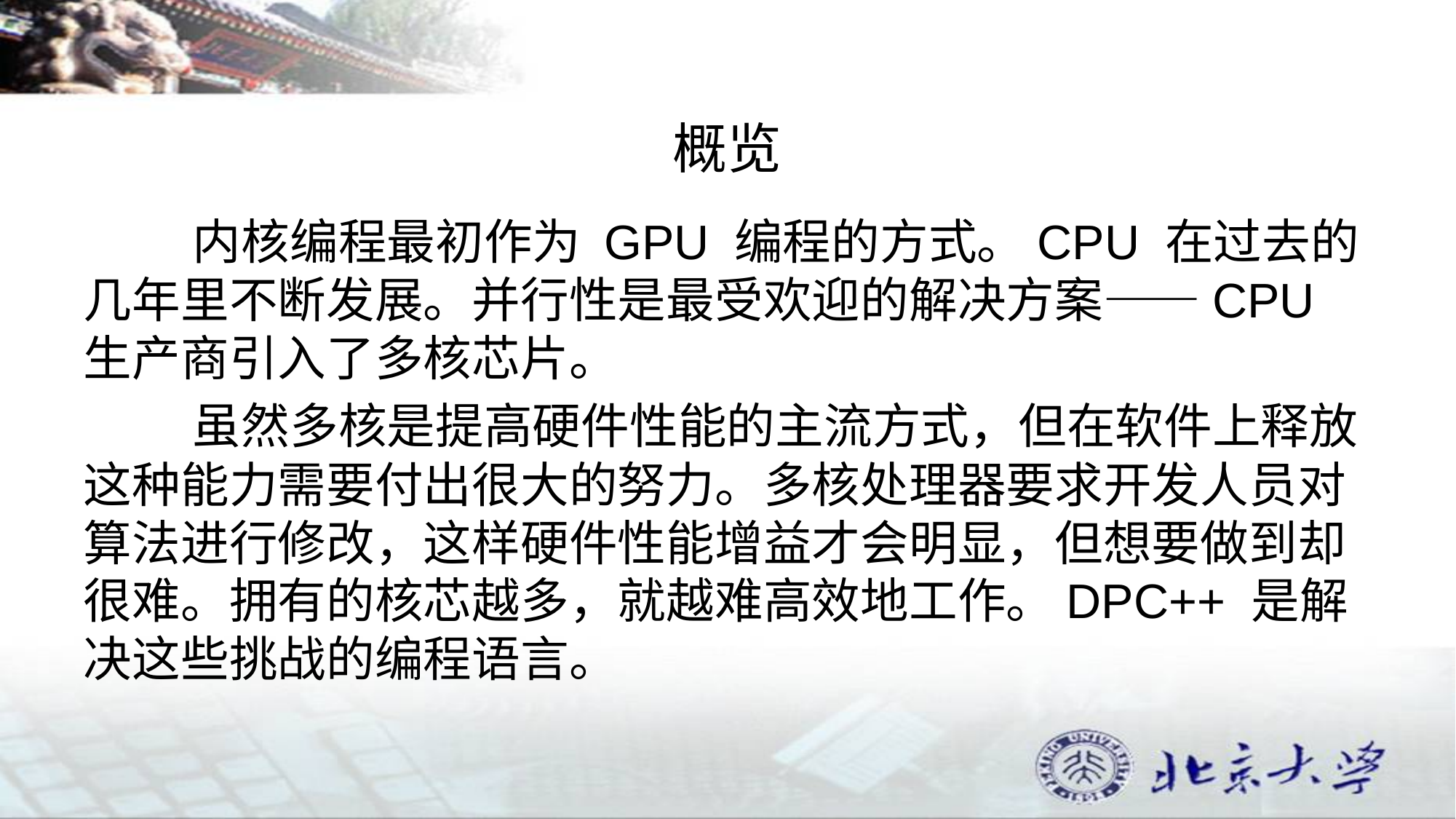

# 概览
	内核编程最初作为 GPU 编程的方式。CPU 在过去的几年里不断发展。并行性是最受欢迎的解决方案——CPU 生产商引入了多核芯片。
	虽然多核是提高硬件性能的主流方式，但在软件上释放这种能力需要付出很大的努力。多核处理器要求开发人员对算法进行修改，这样硬件性能增益才会明显，但想要做到却很难。拥有的核芯越多，就越难高效地工作。DPC++ 是解决这些挑战的编程语言。